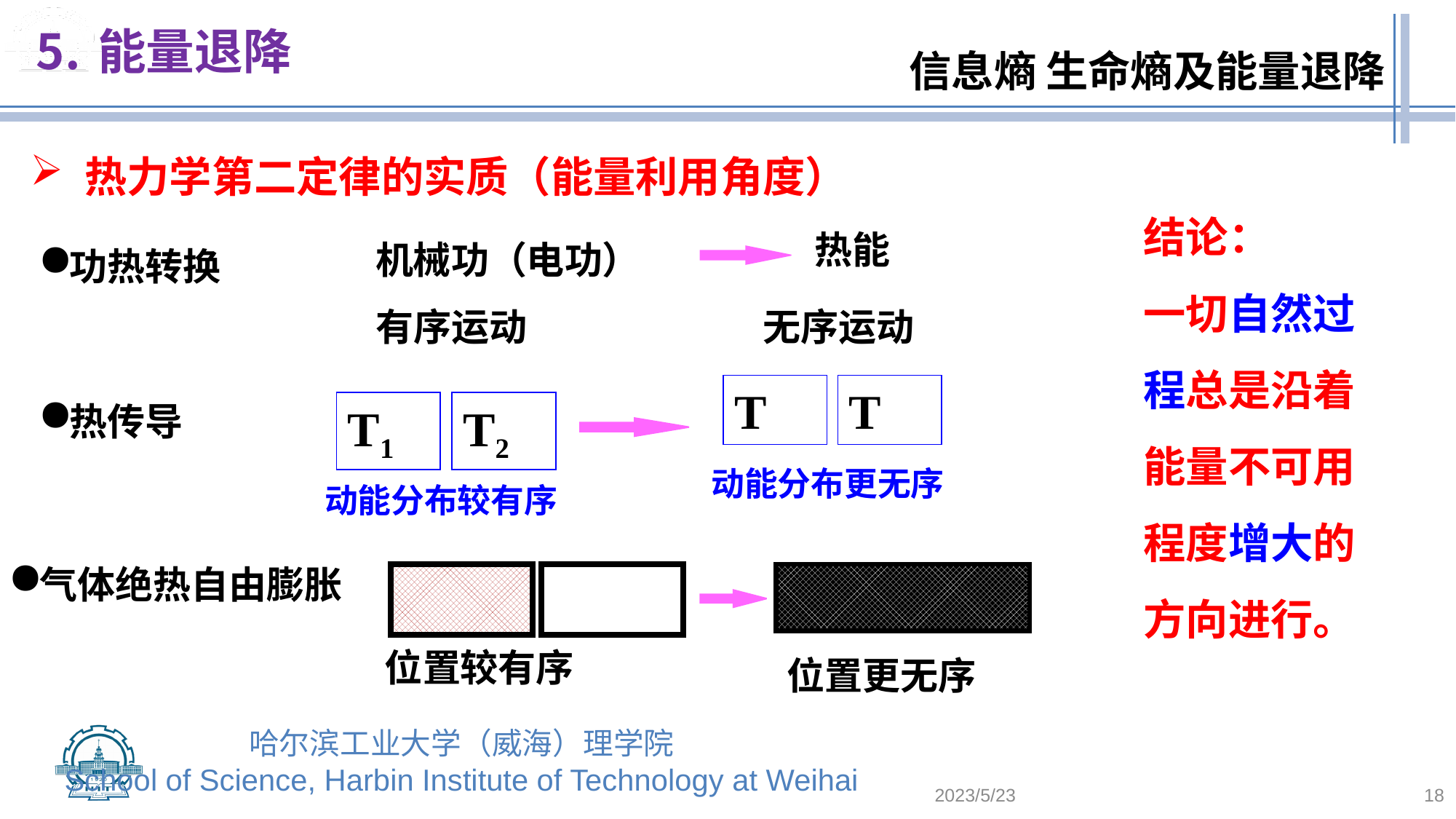

能量退降
热力学第二定律的实质（能量利用角度）
结论：
一切自然过程总是沿着能量不可用程度增大的方向进行。
  机械功（电功）
热能
功热转换

有序运动
无序运动
T
T
动能分布更无序
热传导
T1
T2
动能分布较有序

气体绝热自由膨胀

位置较有序

位置更无序

2023/5/23
18